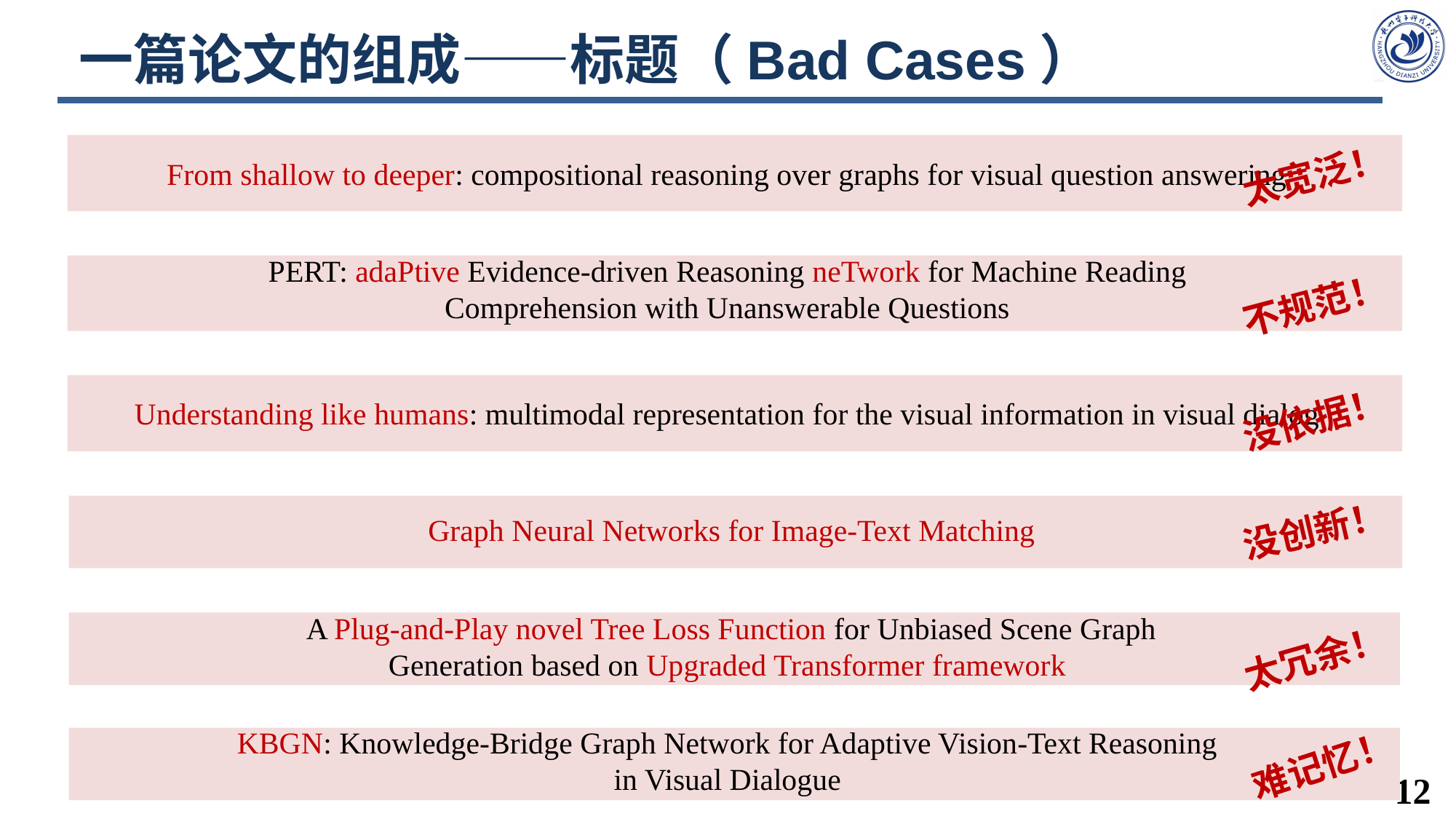

# 一篇论文的组成——标题（Bad Cases）

太宽泛！
From shallow to deeper: compositional reasoning over graphs for visual question answering
 PERT: adaPtive Evidence-driven Reasoning neTwork for Machine Reading
Comprehension with Unanswerable Questions

不规范！

Understanding like humans: multimodal representation for the visual information in visual dialog
没依据！

没创新！
 Graph Neural Networks for Image-Text Matching
 A Plug-and-Play novel Tree Loss Function for Unbiased Scene Graph
Generation based on Upgraded Transformer framework

太冗余！
KBGN: Knowledge-Bridge Graph Network for Adaptive Vision-Text Reasoning
in Visual Dialogue

难记忆！
12